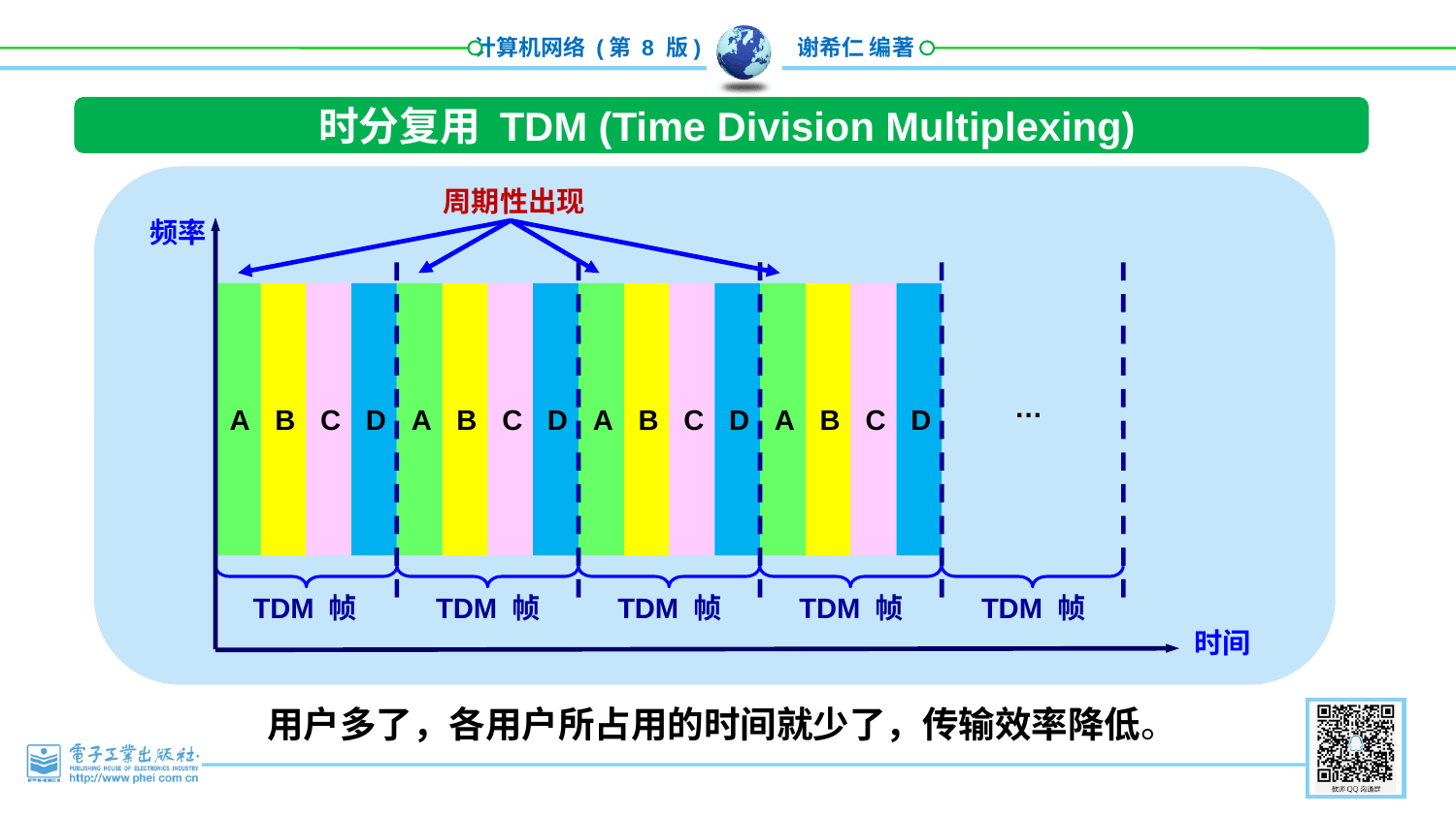

时分复用 TDM (Time Division Multiplexing)

周期性出现
频率

A
A
A
A
B
C
D
B
C
D
B
C
D
B
C
D
…

TDM 帧

TDM 帧

TDM 帧

TDM 帧

TDM 帧
时间

用户多了，各用户所占用的时间就少了，传输效率降低。